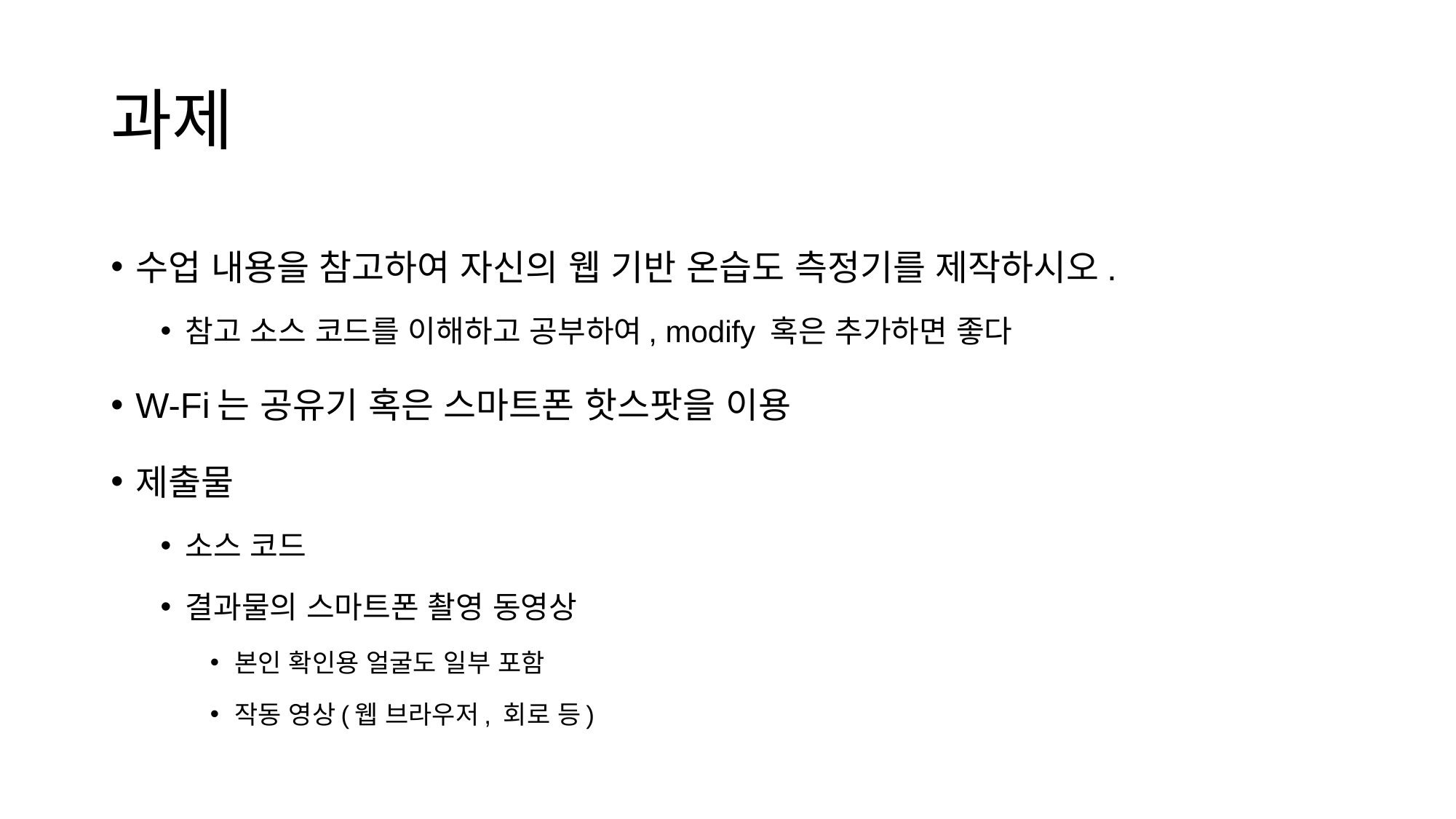

# 과제
수업 내용을 참고하여 자신의 웹 기반 온습도 측정기를 제작하시오.
참고 소스 코드를 이해하고 공부하여, modify 혹은 추가하면 좋다
W-Fi는 공유기 혹은 스마트폰 핫스팟을 이용
제출물
소스 코드
결과물의 스마트폰 촬영 동영상
본인 확인용 얼굴도 일부 포함
작동 영상(웹 브라우저, 회로 등)